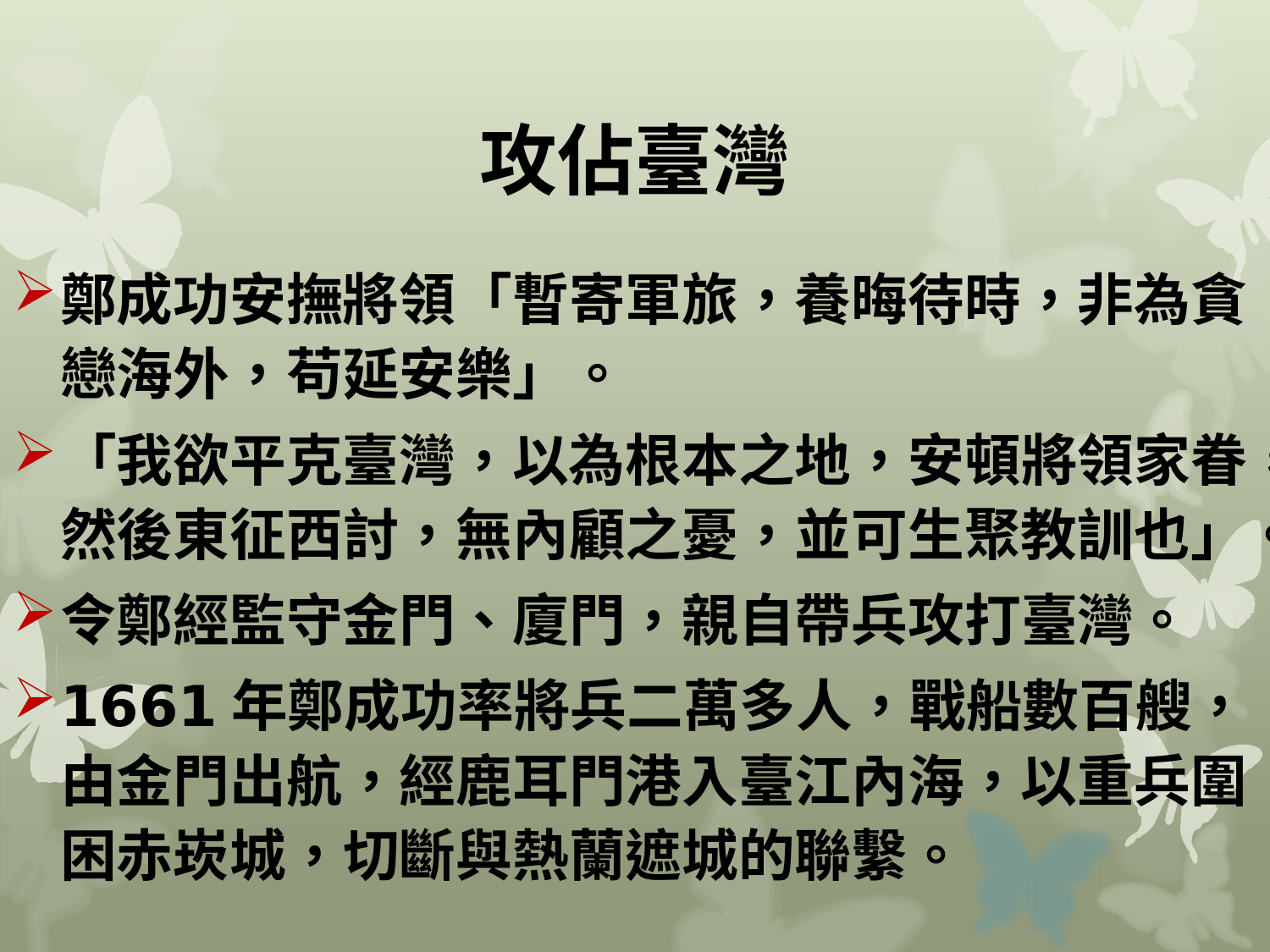

# 攻佔臺灣
鄭成功安撫將領「暫寄軍旅，養晦待時，非為貪戀海外，苟延安樂」。
「我欲平克臺灣，以為根本之地，安頓將領家眷，然後東征西討，無內顧之憂，並可生聚教訓也」。
令鄭經監守金門、廈門，親自帶兵攻打臺灣。
1661年鄭成功率將兵二萬多人，戰船數百艘，由金門出航，經鹿耳門港入臺江內海，以重兵圍困赤崁城，切斷與熱蘭遮城的聯繫。